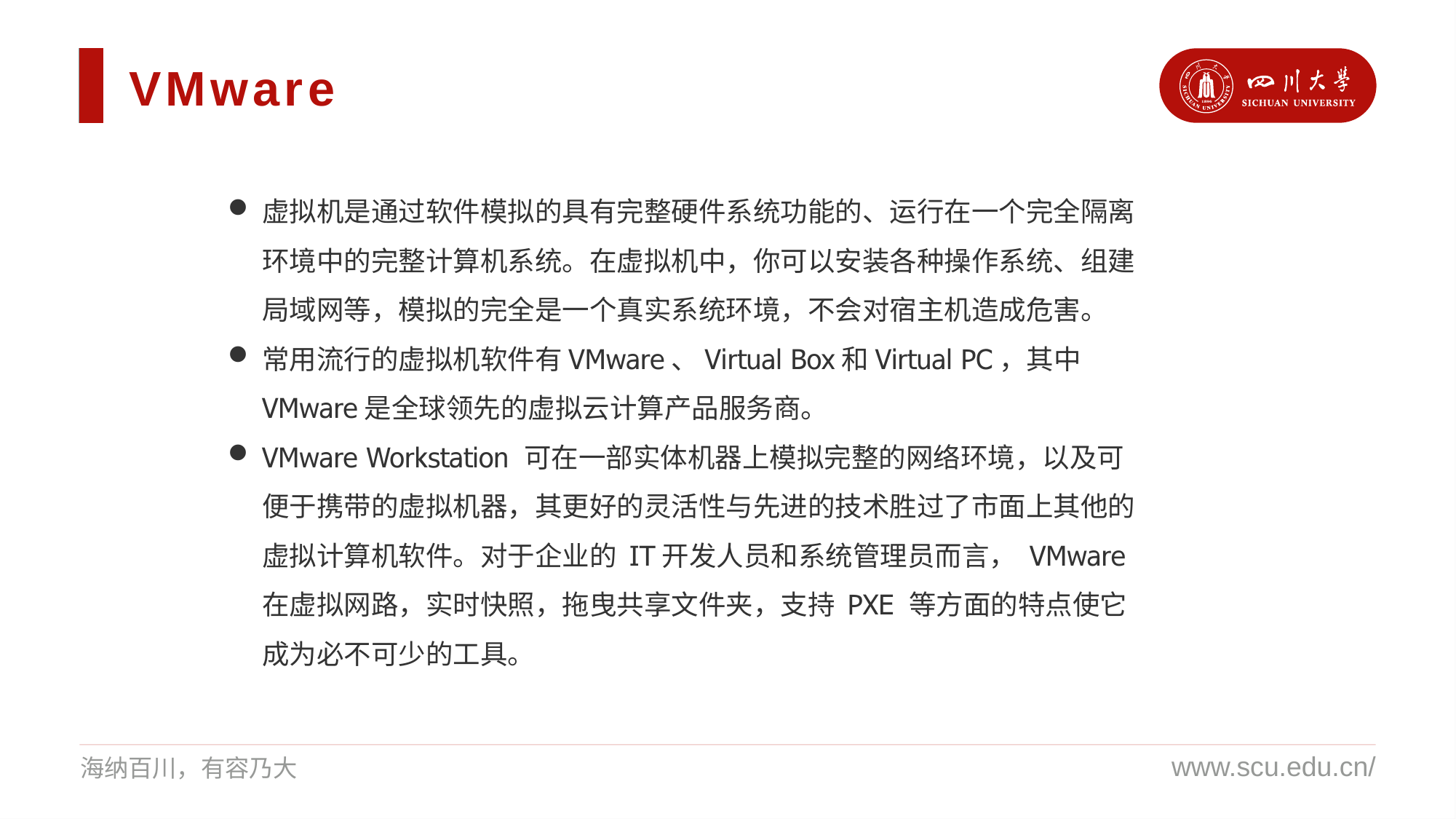

VMware
虚拟机是通过软件模拟的具有完整硬件系统功能的、运行在一个完全隔离环境中的完整计算机系统。在虚拟机中，你可以安装各种操作系统、组建局域网等，模拟的完全是一个真实系统环境，不会对宿主机造成危害。
常用流行的虚拟机软件有VMware、Virtual Box和Virtual PC，其中VMware是全球领先的虚拟云计算产品服务商。
VMware Workstation 可在一部实体机器上模拟完整的网络环境，以及可便于携带的虚拟机器，其更好的灵活性与先进的技术胜过了市面上其他的虚拟计算机软件。对于企业的 IT开发人员和系统管理员而言， VMware 在虚拟网路，实时快照，拖曳共享文件夹，支持 PXE 等方面的特点使它成为必不可少的工具。